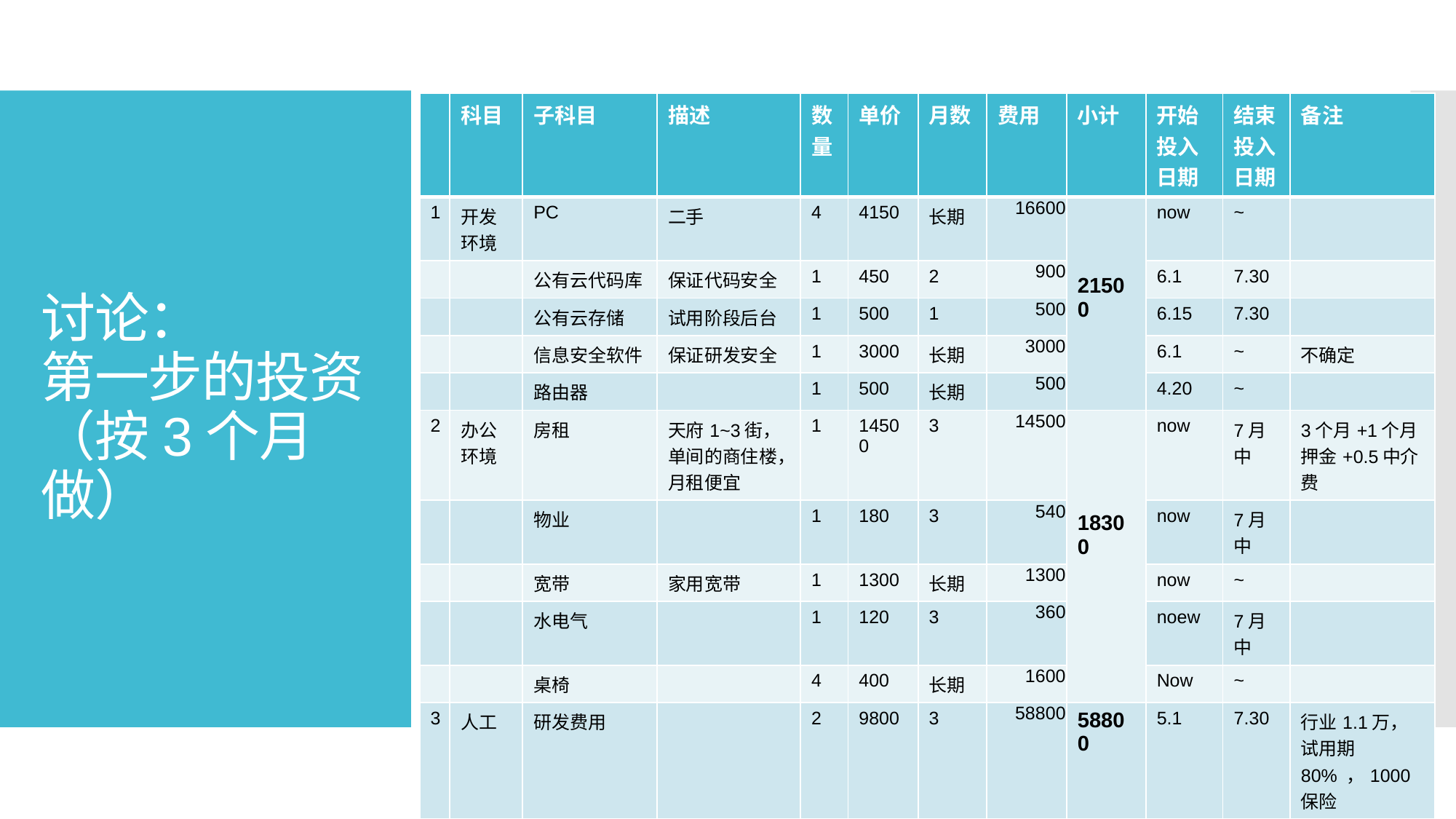

|  | 科目 | 子科目 | 描述 | 数量 | 单价 | 月数 | 费用 | 小计 | 开始投入日期 | 结束投入日期 | 备注 |
| --- | --- | --- | --- | --- | --- | --- | --- | --- | --- | --- | --- |
| 1 | 开发环境 | PC | 二手 | 4 | 4150 | 长期 | 16600 | 21500 | now | ~ |  |
|  |  | 公有云代码库 | 保证代码安全 | 1 | 450 | 2 | 900 |  | 6.1 | 7.30 |  |
|  |  | 公有云存储 | 试用阶段后台 | 1 | 500 | 1 | 500 |  | 6.15 | 7.30 |  |
|  |  | 信息安全软件 | 保证研发安全 | 1 | 3000 | 长期 | 3000 |  | 6.1 | ~ | 不确定 |
|  |  | 路由器 |  | 1 | 500 | 长期 | 500 |  | 4.20 | ~ |  |
| 2 | 办公环境 | 房租 | 天府1~3街，单间的商住楼，月租便宜 | 1 | 14500 | 3 | 14500 | 18300 | now | 7月中 | 3个月+1个月押金+0.5中介费 |
|  |  | 物业 |  | 1 | 180 | 3 | 540 |  | now | 7月中 |  |
|  |  | 宽带 | 家用宽带 | 1 | 1300 | 长期 | 1300 |  | now | ~ |  |
|  |  | 水电气 |  | 1 | 120 | 3 | 360 |  | noew | 7月中 |  |
|  |  | 桌椅 |  | 4 | 400 | 长期 | 1600 |  | Now | ~ |  |
| 3 | 人工 | 研发费用 |  | 2 | 9800 | 3 | 58800 | 58800 | 5.1 | 7.30 | 行业1.1万，试用期80% ，1000保险 |
| 4 | 其它 |  |  |  |  |  | 1400 | 1400 |  |  |  |
|  | 合计 |  |  |  |  |  |  | 10万 |  |  |  |
# 讨论： 第一步的投资（按3个月做）